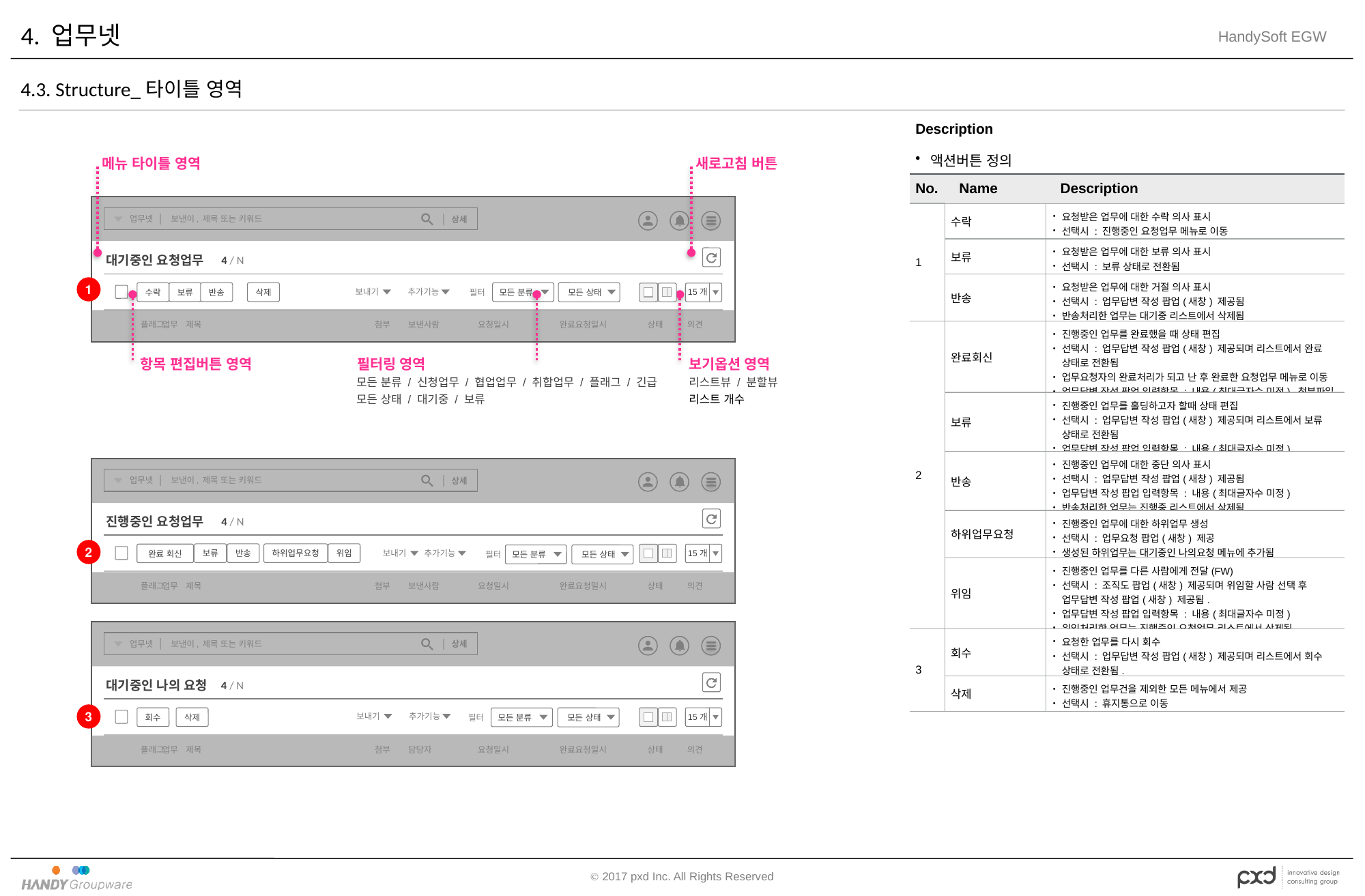

# 4. 업무넷
4.3. Structure_타이틀 영역
| Description |  |  |
| --- | --- | --- |
| 액션버튼 정의 |  |  |
| No. | Name | Description |
| 1 | 수락 | 요청받은 업무에 대한 수락 의사 표시 선택시 : 진행중인 요청업무 메뉴로 이동 |
|  | 보류 | 요청받은 업무에 대한 보류 의사 표시 선택시 : 보류 상태로 전환됨 |
|  | 반송 | 요청받은 업무에 대한 거절 의사 표시 선택시 : 업무답변 작성 팝업(새창) 제공됨 반송처리한 업무는 대기중 리스트에서 삭제됨 |
| 2 | 완료회신 | 진행중인 업무를 완료했을 때 상태 편집 선택시 : 업무답변 작성 팝업(새창) 제공되며 리스트에서 완료 상태로 전환됨 업무요청자의 완료처리가 되고 난 후 완료한 요청업무 메뉴로 이동 업무답변 작성 팝업 입력항목 : 내용(최대글자수 미정), 첨부파일 |
|  | 보류 | 진행중인 업무를 홀딩하고자 할때 상태 편집 선택시 : 업무답변 작성 팝업(새창) 제공되며 리스트에서 보류 상태로 전환됨 업무답변 작성 팝업 입력항목 : 내용(최대글자수 미정) |
|  | 반송 | 진행중인 업무에 대한 중단 의사 표시 선택시 : 업무답변 작성 팝업(새창) 제공됨 업무답변 작성 팝업 입력항목 : 내용(최대글자수 미정) 반송처리한 업무는 진행중 리스트에서 삭제됨 |
|  | 하위업무요청 | 진행중인 업무에 대한 하위업무 생성 선택시 : 업무요청 팝업(새창) 제공 생성된 하위업무는 대기중인 나의요청 메뉴에 추가됨 |
|  | 위임 | 진행중인 업무를 다른 사람에게 전달(FW) 선택시 : 조직도 팝업(새창) 제공되며 위임할 사람 선택 후 업무답변 작성 팝업(새창) 제공됨. 업무답변 작성 팝업 입력항목 : 내용(최대글자수 미정) 위임처리한 업무는 진행중인 요청업무 리스트에서 삭제됨 |
| 3 | 회수 | 요청한 업무를 다시 회수 선택시 : 업무답변 작성 팝업(새창) 제공되며 리스트에서 회수 상태로 전환됨. |
|  | 삭제 | 진행중인 업무건을 제외한 모든 메뉴에서 제공 선택시 : 휴지통으로 이동 |
메뉴 타이틀 영역
새로고침 버튼

상세
업무넷
보낸이, 제목 또는 키워드

대기중인 요청업무
4 / N

1

모든 상태

수락
보류
반송
삭제

모든 분류

 15개

보내기

추가기능

필터
플래그
업무
제목
첨부
보낸사람
요청일시
완료요청일시
상태
의견

항목 편집버튼 영역
필터링 영역
보기옵션 영역
모든 분류 / 신청업무 / 협업업무 / 취합업무 / 플래그 / 긴급
모든 상태 / 대기중 / 보류
리스트뷰 / 분할뷰
리스트 개수

상세
업무넷
보낸이, 제목 또는 키워드

진행중인 요청업무
4 / N
2

보류
반송
하위업무요청
위임
완료 회신

 15개

모든 상태

모든 분류

보내기

추가기능

필터
플래그
업무
제목
첨부
보낸사람
요청일시
완료요청일시
상태
의견

상세
업무넷
보낸이, 제목 또는 키워드

대기중인 나의 요청
4 / N
3

회수
삭제

모든 상태

 15개

모든 분류

보내기

추가기능

필터
플래그
업무
제목
첨부
담당자
요청일시
완료요청일시
상태
의견